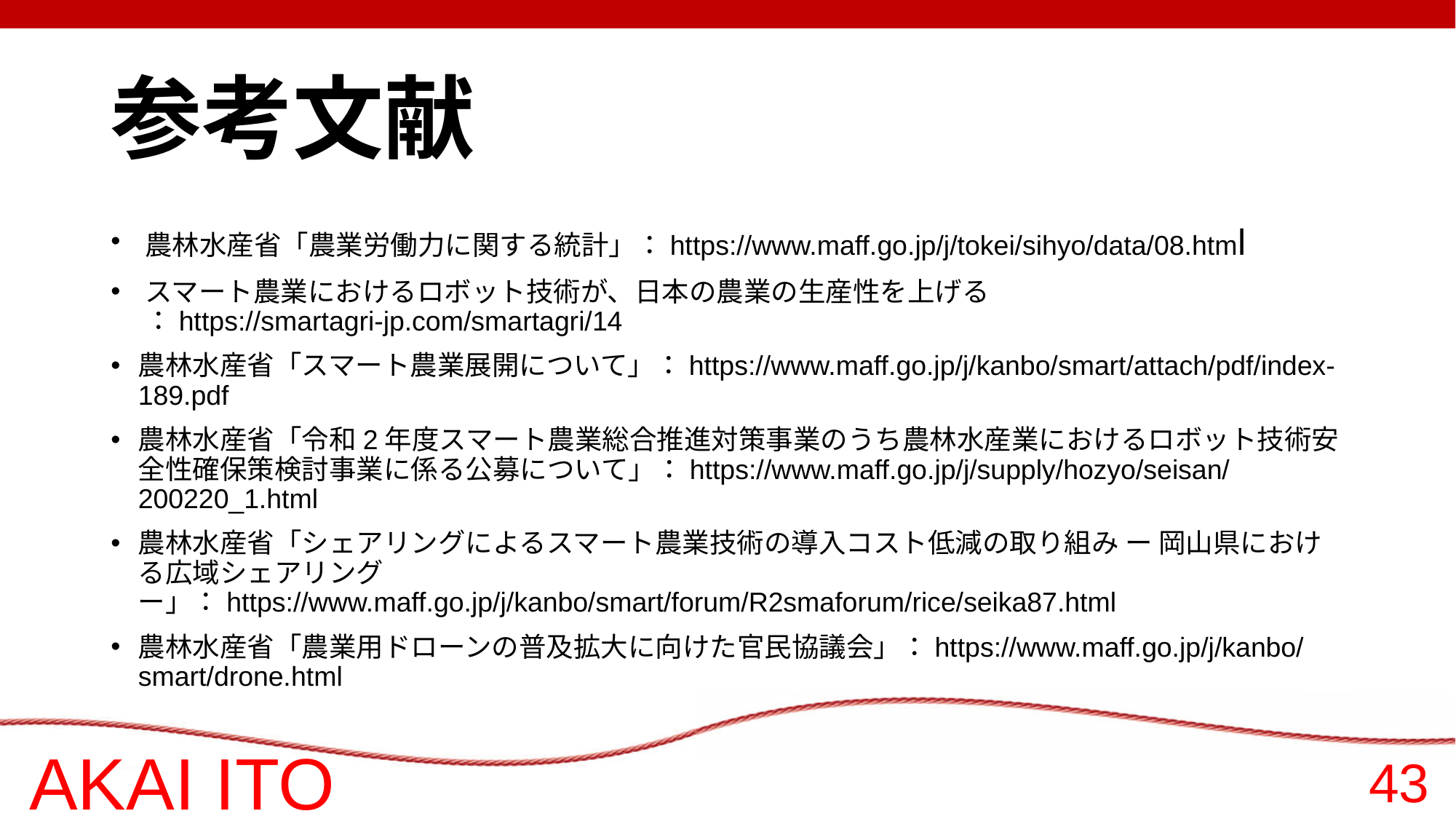

# 参考文献
農林水産省「農業労働力に関する統計」：https://www.maff.go.jp/j/tokei/sihyo/data/08.html
スマート農業におけるロボット技術が、日本の農業の生産性を上げる ：https://smartagri-jp.com/smartagri/14
農林水産省「スマート農業展開について」：https://www.maff.go.jp/j/kanbo/smart/attach/pdf/index-189.pdf
農林水産省「令和2年度スマート農業総合推進対策事業のうち農林水産業におけるロボット技術安全性確保策検討事業に係る公募について」：https://www.maff.go.jp/j/supply/hozyo/seisan/200220_1.html
農林水産省「シェアリングによるスマート農業技術の導入コスト低減の取り組み ー 岡山県における広域シェアリング ー」：https://www.maff.go.jp/j/kanbo/smart/forum/R2smaforum/rice/seika87.html
農林水産省「農業用ドローンの普及拡大に向けた官民協議会」：https://www.maff.go.jp/j/kanbo/smart/drone.html

AKAI ITO
43